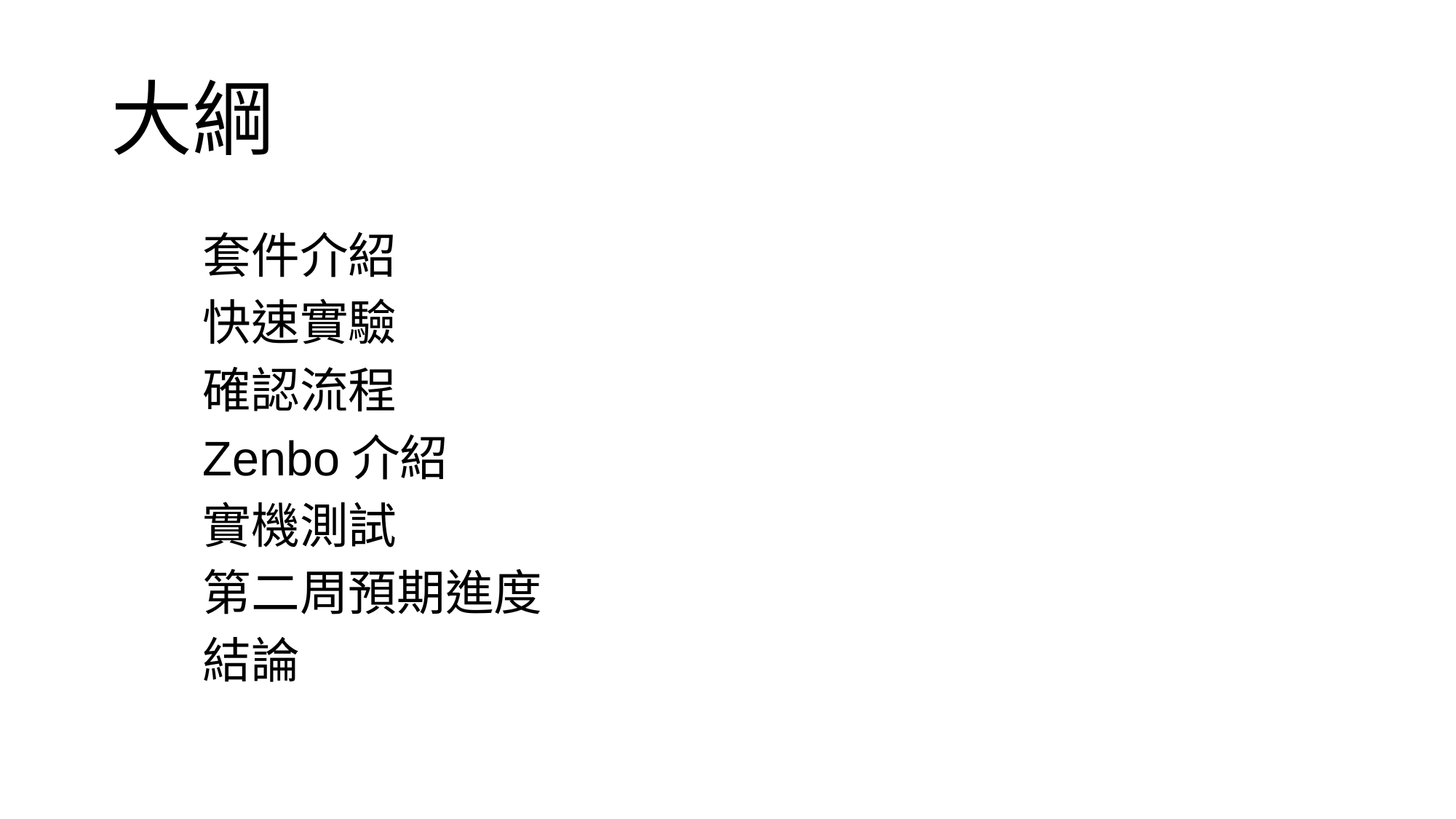

# 大綱
套件介紹
快速實驗
確認流程
Zenbo介紹
實機測試
第二周預期進度
結論